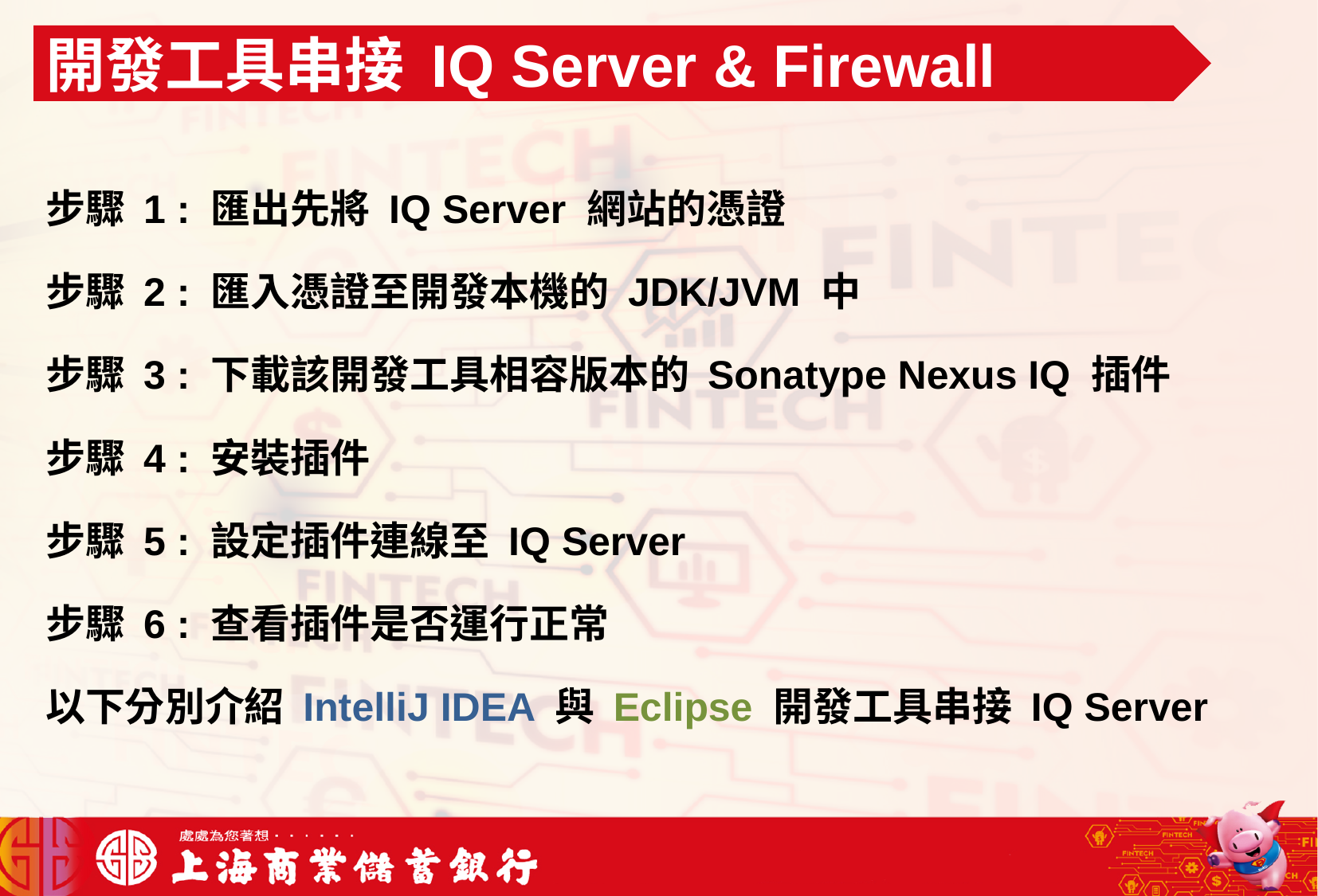

開發工具串接 IQ Server & Firewall
步驟 1 : 匯出先將 IQ Server 網站的憑證
步驟 2 : 匯入憑證至開發本機的 JDK/JVM 中
步驟 3 : 下載該開發工具相容版本的 Sonatype Nexus IQ 插件
步驟 4 : 安裝插件
步驟 5 : 設定插件連線至 IQ Server
步驟 6 : 查看插件是否運行正常
以下分別介紹 IntelliJ IDEA 與 Eclipse 開發工具串接 IQ Server